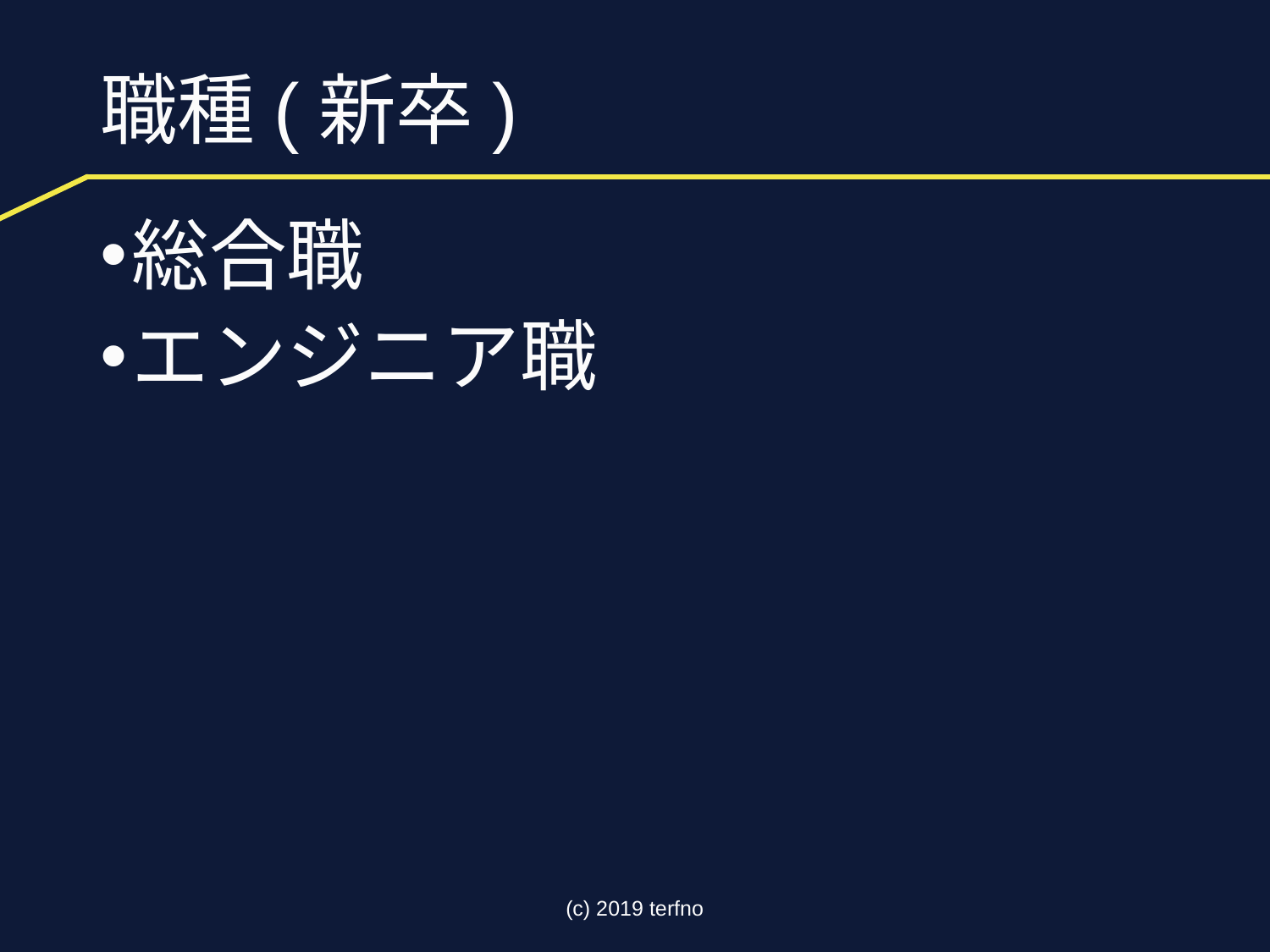

# 職種(新卒)
総合職
エンジニア職

(c) 2019 terfno